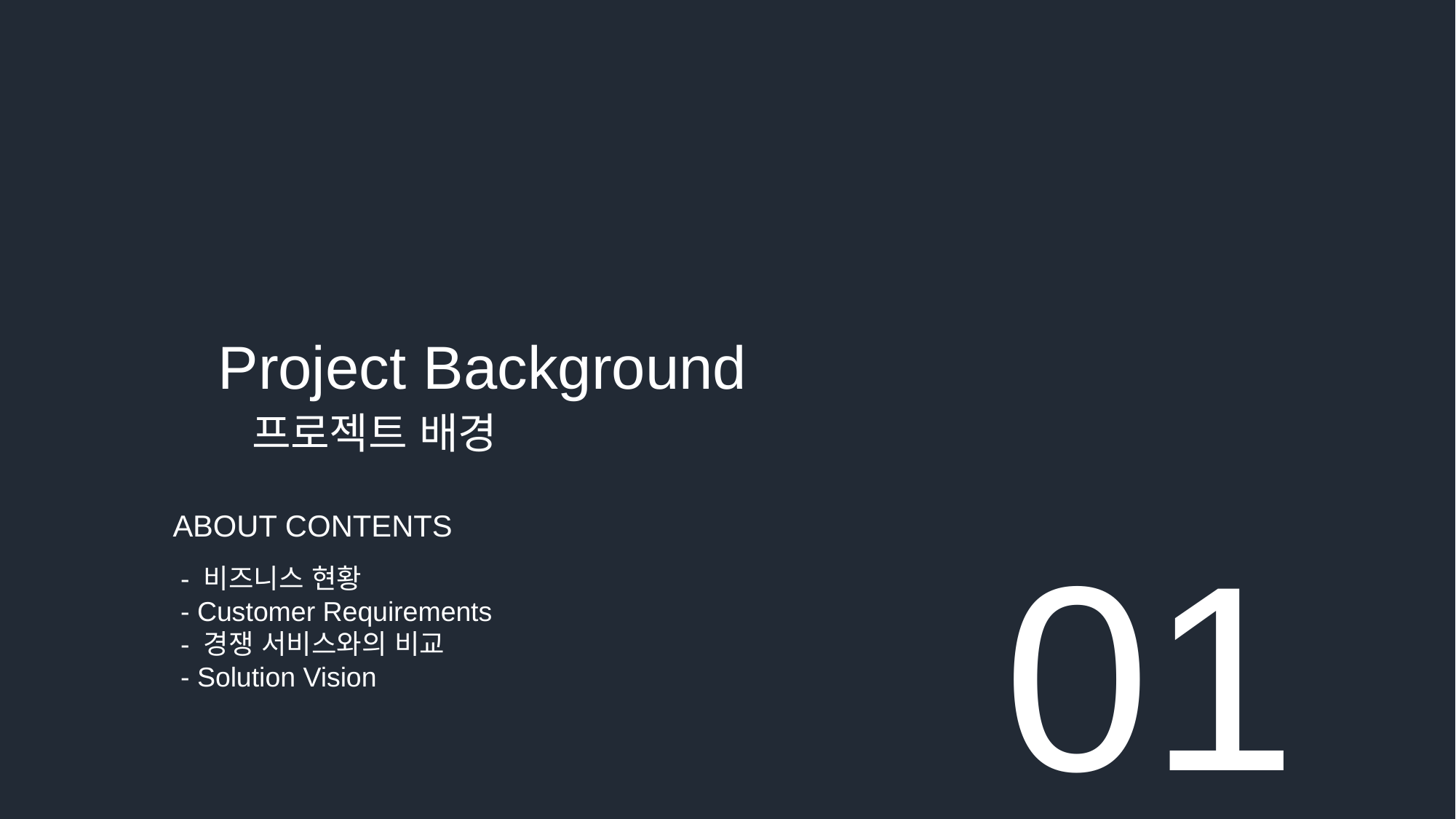

Project Background
  프로젝트 배경
ABOUT CONTENTS

 - 비즈니스 현황
 - Customer Requirements
 - 경쟁 서비스와의 비교
 - Solution Vision

01